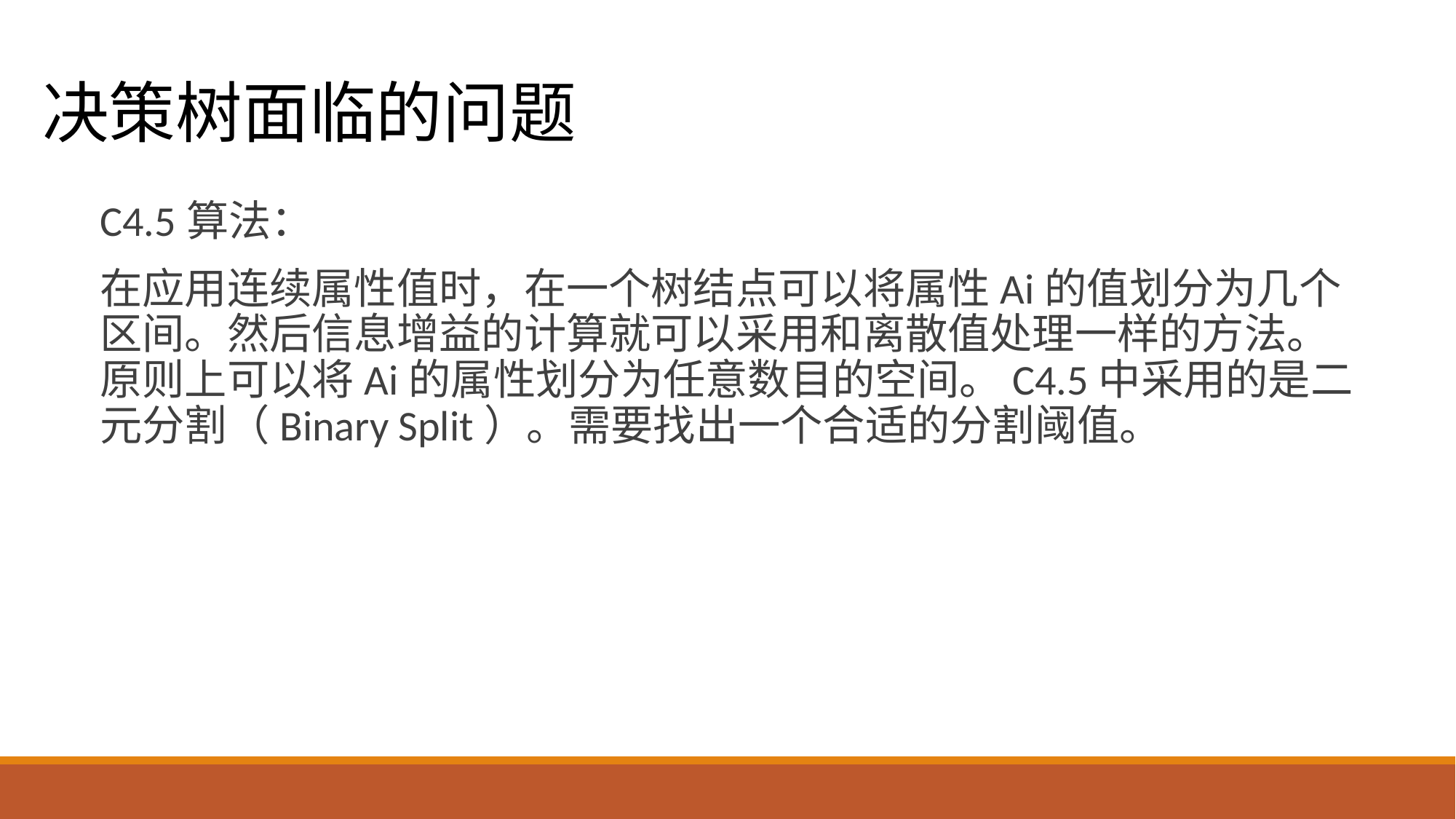

决策树面临的问题

C4.5算法：
在应用连续属性值时，在一个树结点可以将属性Ai的值划分为几个区间。然后信息增益的计算就可以采用和离散值处理一样的方法。原则上可以将Ai的属性划分为任意数目的空间。C4.5中采用的是二元分割（Binary Split）。需要找出一个合适的分割阈值。